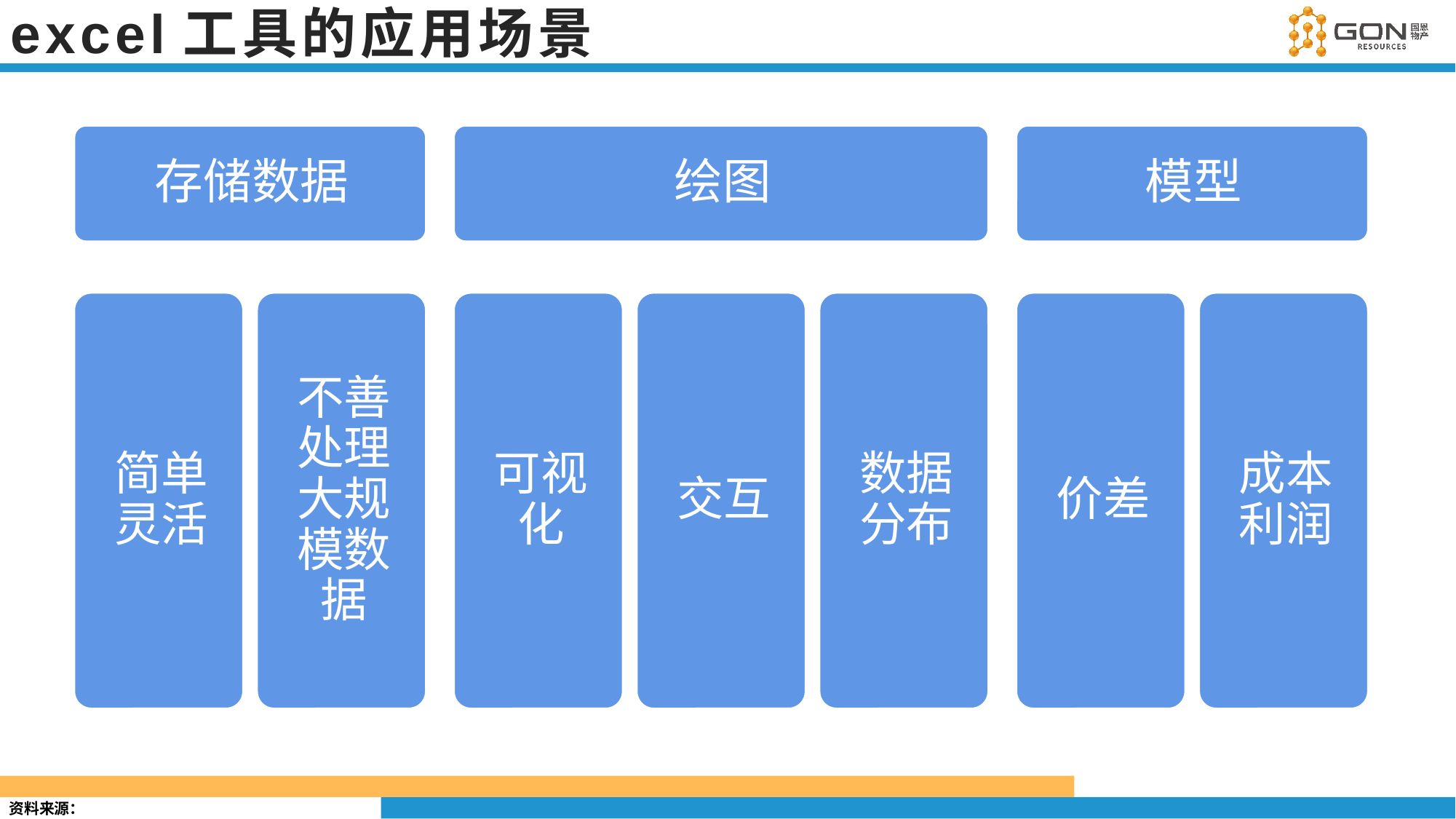

# excel工具的应用场景
存储数据
简单灵活
不善处理大规模数据
绘图
可视化
交互
数据分布
模型
价差
成本利润